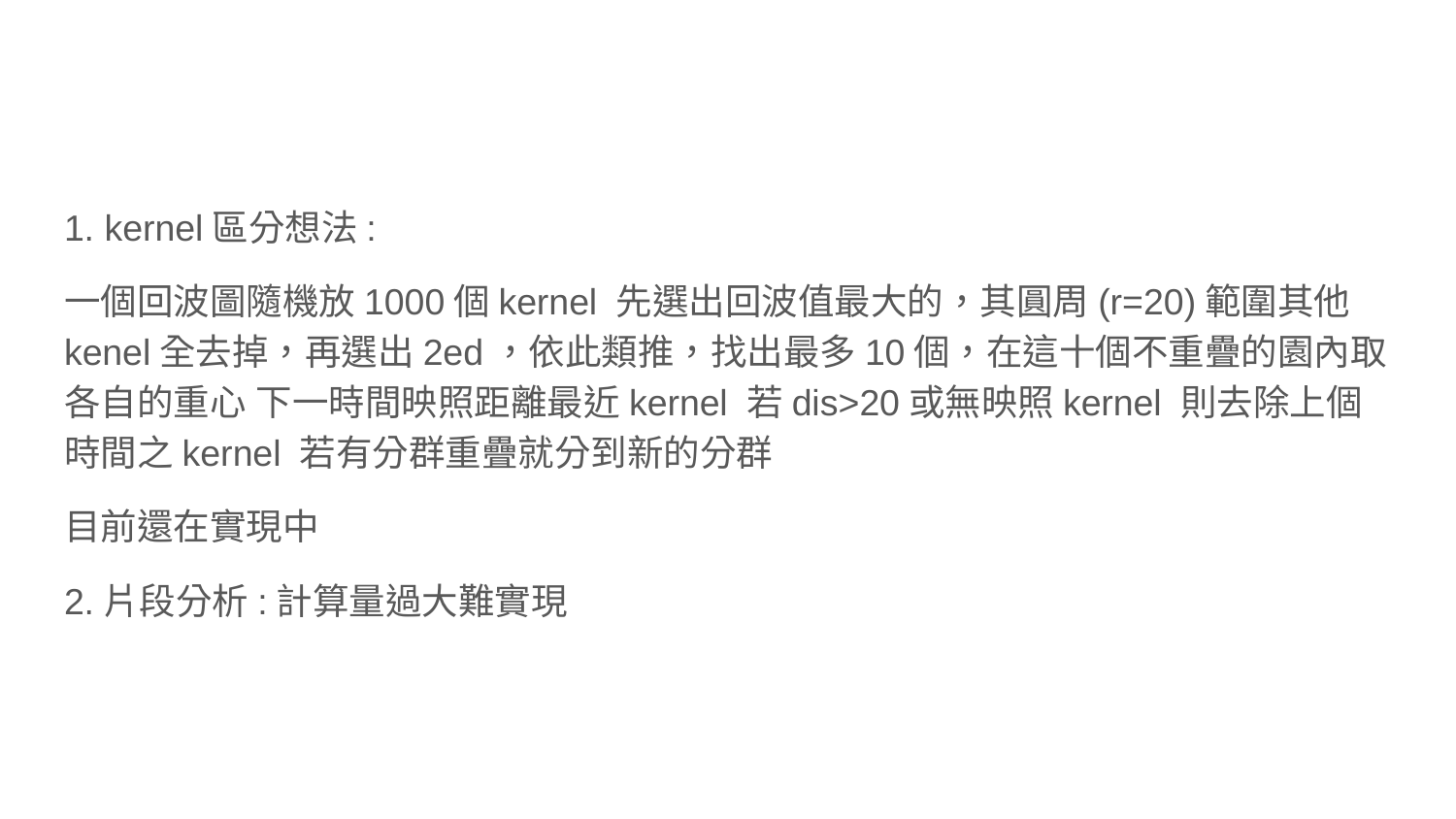

#
1. kernel區分想法:
一個回波圖隨機放1000個kernel 先選出回波值最大的，其圓周(r=20)範圍其他kenel全去掉，再選出2ed，依此類推，找出最多10個，在這十個不重疊的園內取各自的重心 下一時間映照距離最近kernel 若dis>20或無映照kernel 則去除上個時間之kernel 若有分群重疊就分到新的分群
目前還在實現中
2.片段分析:計算量過大難實現